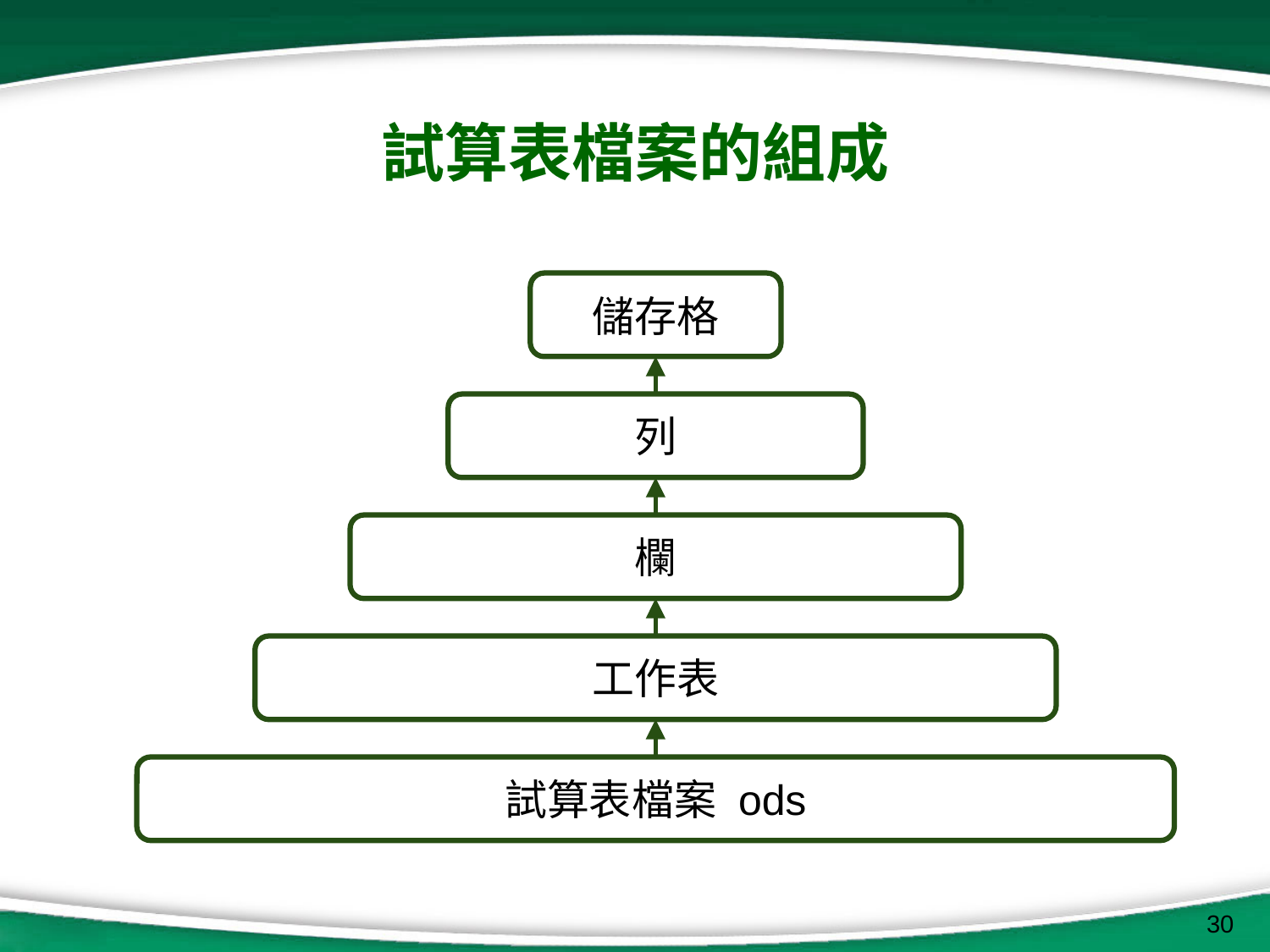

# 試算表檔案的組成
儲存格
列
欄
工作表
試算表檔案 ods
30